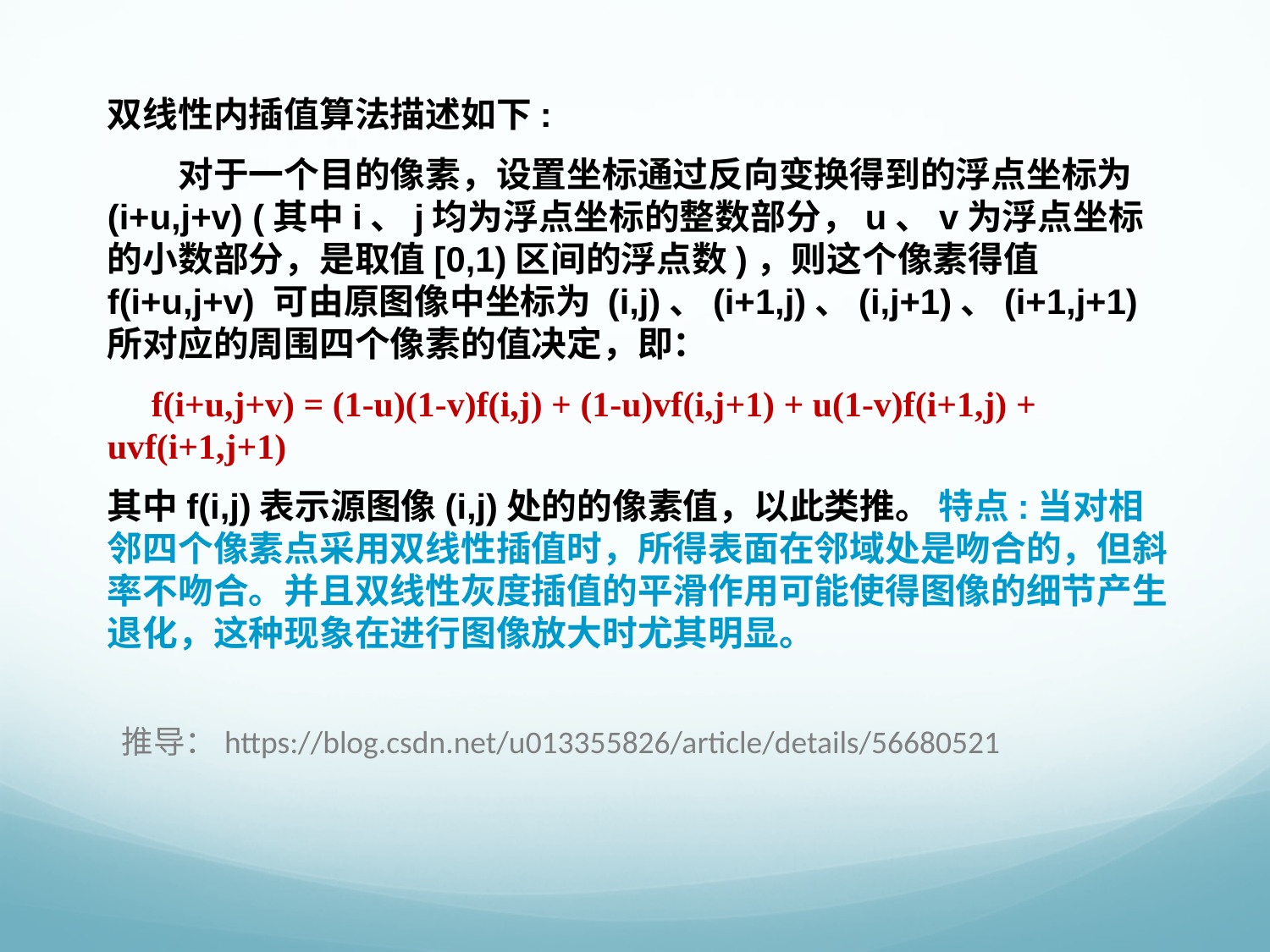

双线性内插值算法描述如下:
　　对于一个目的像素，设置坐标通过反向变换得到的浮点坐标为(i+u,j+v) (其中i、j均为浮点坐标的整数部分，u、v为浮点坐标的小数部分，是取值[0,1)区间的浮点数)，则这个像素得值 f(i+u,j+v) 可由原图像中坐标为 (i,j)、(i+1,j)、(i,j+1)、(i+1,j+1)所对应的周围四个像素的值决定，即：
　f(i+u,j+v) = (1-u)(1-v)f(i,j) + (1-u)vf(i,j+1) + u(1-v)f(i+1,j) + uvf(i+1,j+1)
其中f(i,j)表示源图像(i,j)处的的像素值，以此类推。 特点:当对相邻四个像素点采用双线性插值时，所得表面在邻域处是吻合的，但斜率不吻合。并且双线性灰度插值的平滑作用可能使得图像的细节产生退化，这种现象在进行图像放大时尤其明显。
推导：https://blog.csdn.net/u013355826/article/details/56680521